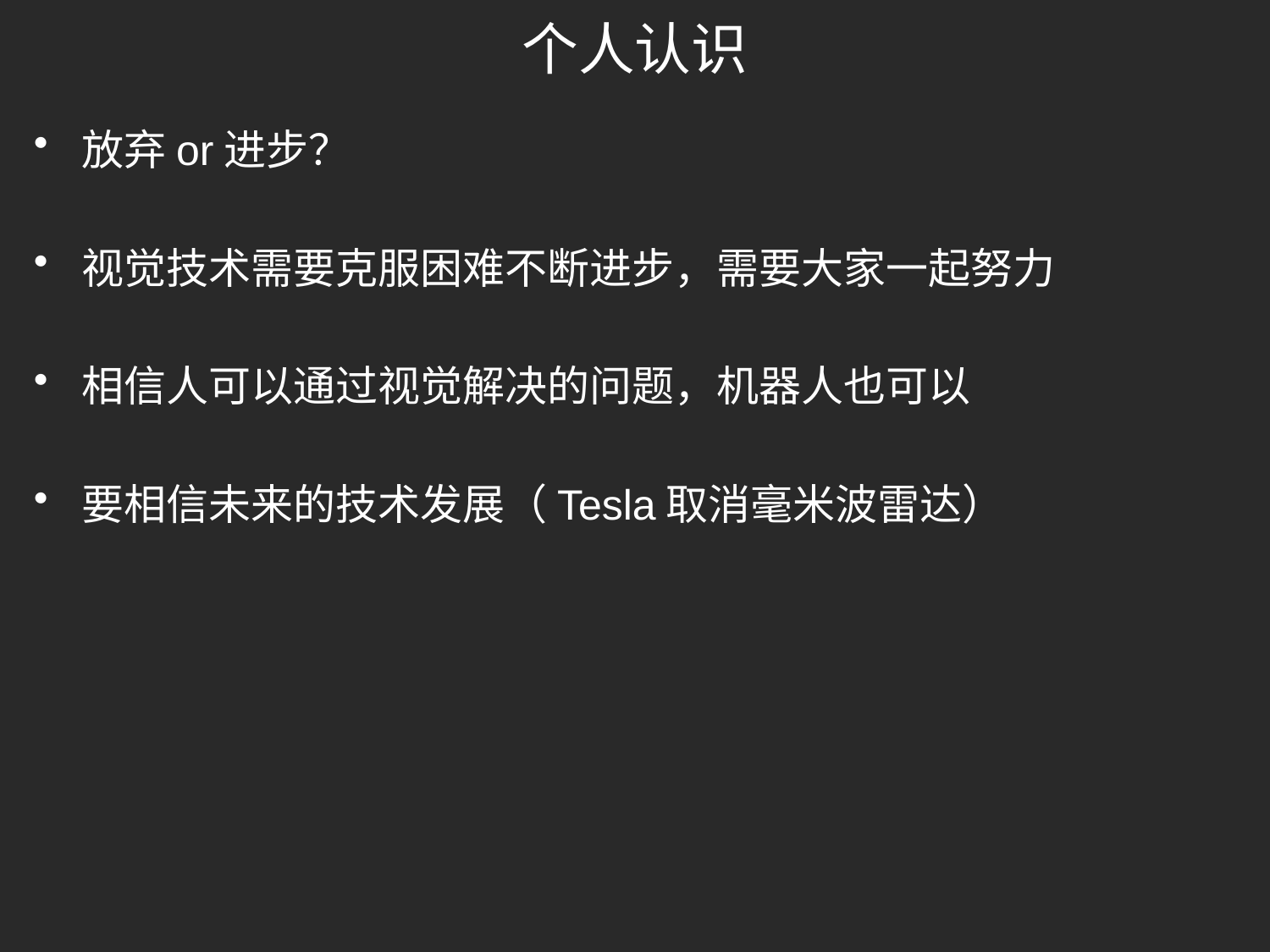

# 个人认识
放弃or进步？

视觉技术需要克服困难不断进步，需要大家一起努力

相信人可以通过视觉解决的问题，机器人也可以

要相信未来的技术发展（Tesla取消毫米波雷达）